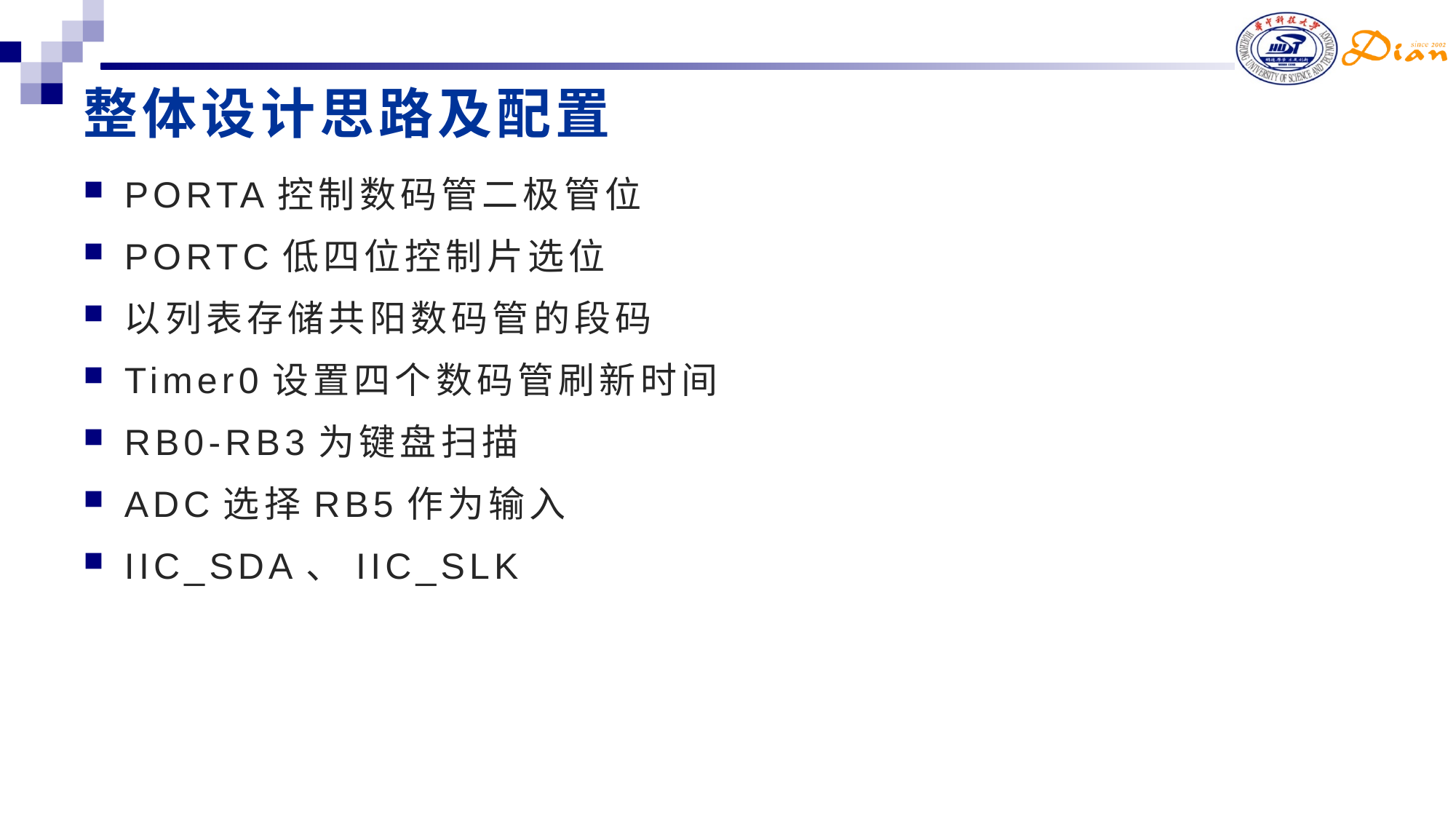

# 整体设计思路及配置
PORTA控制数码管二极管位
PORTC低四位控制片选位
以列表存储共阳数码管的段码
Timer0设置四个数码管刷新时间
RB0-RB3为键盘扫描
ADC选择RB5作为输入
IIC_SDA、IIC_SLK
5